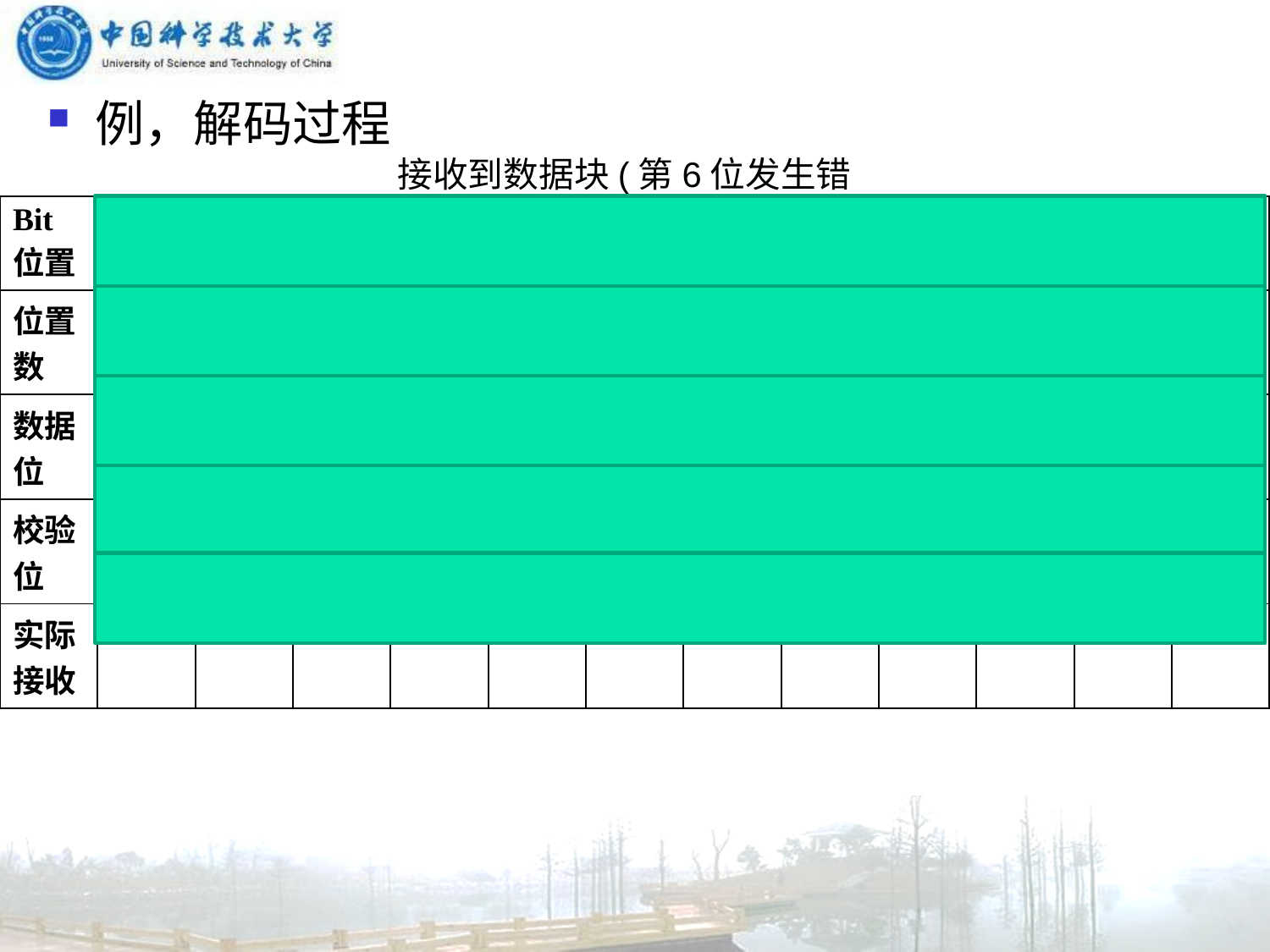

例，解码过程
接收到数据块(第6位发生错误)

| Bit位置 | 12 | 11 | 10 | 9 | 8 | 7 | 6 | 5 | 4 | 3 | 2 | 1 |
| --- | --- | --- | --- | --- | --- | --- | --- | --- | --- | --- | --- | --- |
| 位置数 | 1100 | 1011 | 1010 | 1001 | 1000 | 0111 | 0110 | 0101 | 0100 | 0011 | 0010 | 0001 |
| 数据位 | D8 | D7 | D6 | D5 |  | D4 | D3 | D2 |  | D1 |  |  |
| 校验位 |  |  |  |  | C8 |  |  |  | C4 |  | C2 | C1 |
| 实际接收 | 0 | 0 | 1 | 1 | 0 | 1 | 1 | 0 | 1 | 1 | 1 | 1 |

59